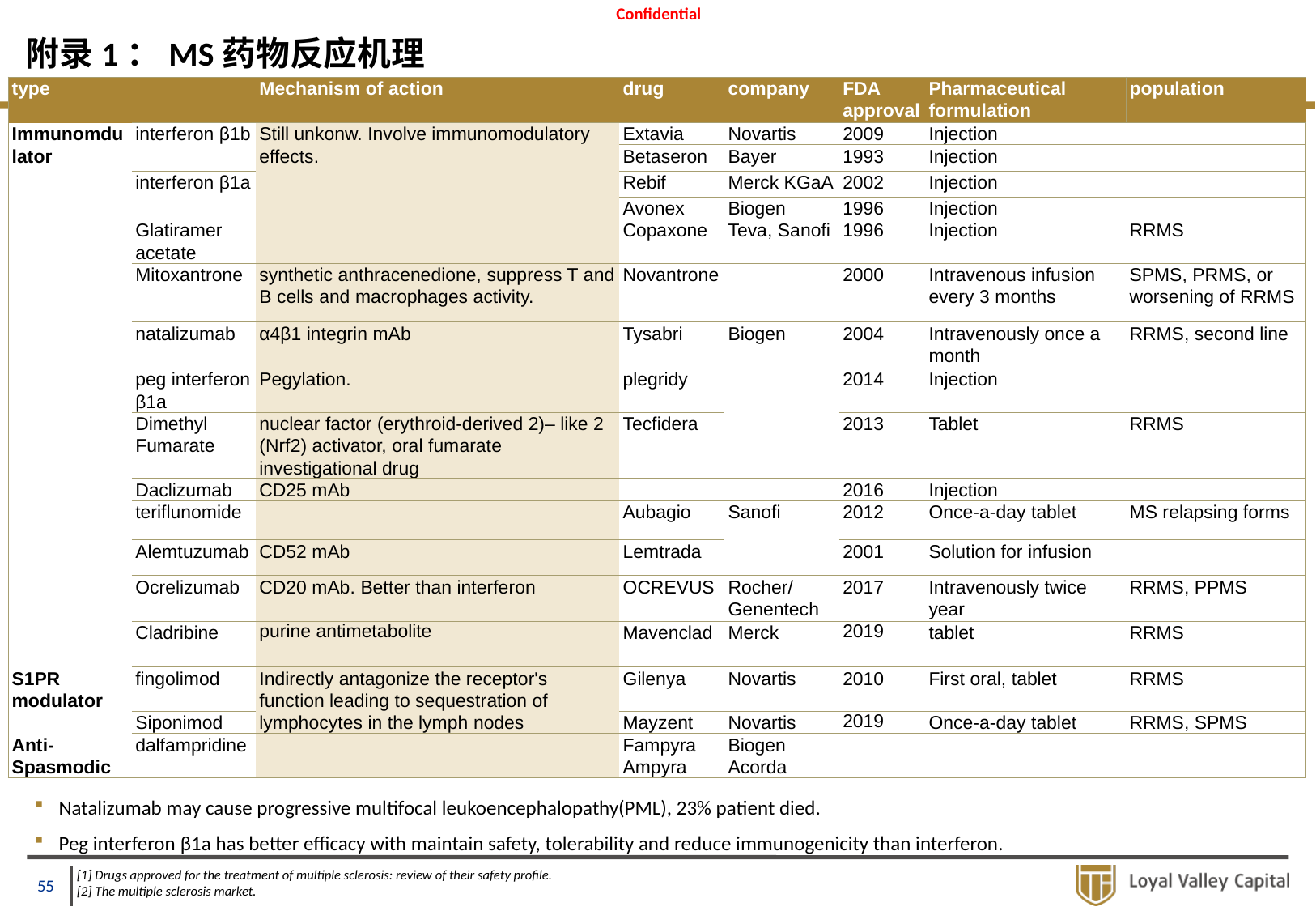

# 附录1：MS药物反应机理
| type |  | Mechanism of action | drug | company | FDA approval | Pharmaceutical formulation | population |
| --- | --- | --- | --- | --- | --- | --- | --- |
| Immunomdulator | interferon β1b | Still unkonw. Involve immunomodulatory effects. | Extavia | Novartis | 2009 | Injection |  |
|  |  |  | Betaseron | Bayer | 1993 | Injection |  |
|  | interferon β1a |  | Rebif | Merck KGaA | 2002 | Injection |  |
|  |  |  | Avonex | Biogen | 1996 | Injection |  |
|  | Glatiramer acetate |  | Copaxone | Teva, Sanofi | 1996 | Injection | RRMS |
|  | Mitoxantrone | synthetic anthracenedione, suppress T and B cells and macrophages activity. | Novantrone |  | 2000 | Intravenous infusion every 3 months | SPMS, PRMS, or worsening of RRMS |
|  | natalizumab | α4β1 integrin mAb | Tysabri | Biogen | 2004 | Intravenously once a month | RRMS, second line |
|  | peg interferon β1a | Pegylation. | plegridy |  | 2014 | Injection |  |
|  | Dimethyl Fumarate | nuclear factor (erythroid-derived 2)– like 2 (Nrf2) activator, oral fumarate investigational drug | Tecfidera |  | 2013 | Tablet | RRMS |
|  | Daclizumab | CD25 mAb |  |  | 2016 | Injection |  |
|  | teriflunomide |  | Aubagio | Sanofi | 2012 | Once-a-day tablet | MS relapsing forms |
|  | Alemtuzumab | CD52 mAb | Lemtrada |  | 2001 | Solution for infusion |  |
|  | Ocrelizumab | CD20 mAb. Better than interferon | OCREVUS | Rocher/ Genentech | 2017 | Intravenously twice year | RRMS, PPMS |
|  | Cladribine | purine antimetabolite | Mavenclad | Merck | 2019 | tablet | RRMS |
| S1PR modulator | fingolimod | Indirectly antagonize the receptor's function leading to sequestration of lymphocytes in the lymph nodes | Gilenya | Novartis | 2010 | First oral, tablet | RRMS |
|  | Siponimod |  | Mayzent | Novartis | 2019 | Once-a-day tablet | RRMS, SPMS |
| Anti-Spasmodic | dalfampridine |  | Fampyra | Biogen |  |  |  |
|  |  |  | Ampyra | Acorda |  |  |  |
Natalizumab may cause progressive multifocal leukoencephalopathy(PML), 23% patient died.
Peg interferon β1a has better efficacy with maintain safety, tolerability and reduce immunogenicity than interferon.

[1] Drugs approved for the treatment of multiple sclerosis: review of their safety profile.
[2] The multiple sclerosis market.